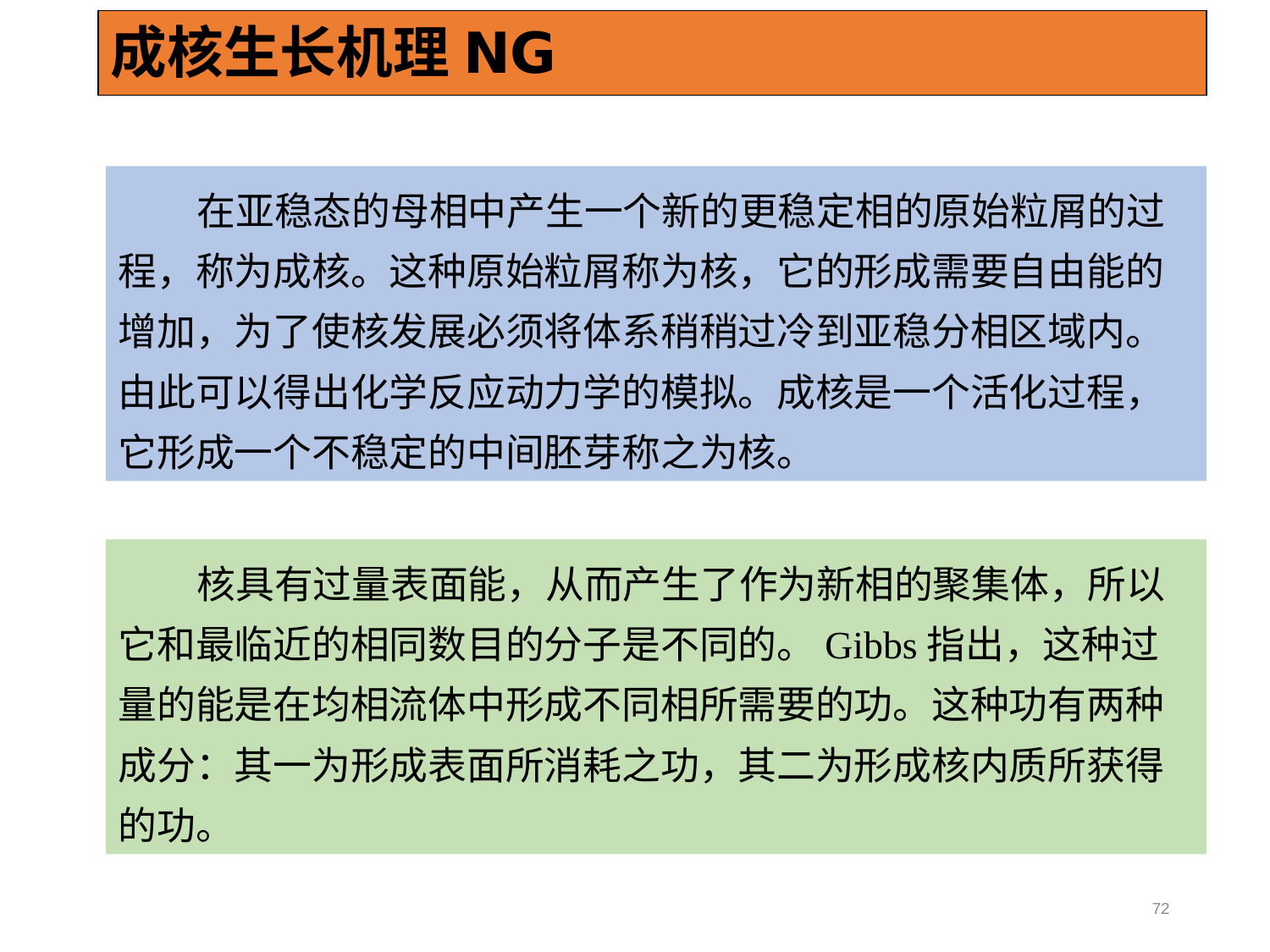

成核生长机理NG
        在亚稳态的母相中产生一个新的更稳定相的原始粒屑的过程，称为成核。这种原始粒屑称为核，它的形成需要自由能的增加，为了使核发展必须将体系稍稍过冷到亚稳分相区域内。由此可以得出化学反应动力学的模拟。成核是一个活化过程，它形成一个不稳定的中间胚芽称之为核。
        核具有过量表面能，从而产生了作为新相的聚集体，所以它和最临近的相同数目的分子是不同的。Gibbs指出，这种过量的能是在均相流体中形成不同相所需要的功。这种功有两种成分：其一为形成表面所消耗之功，其二为形成核内质所获得的功。
72